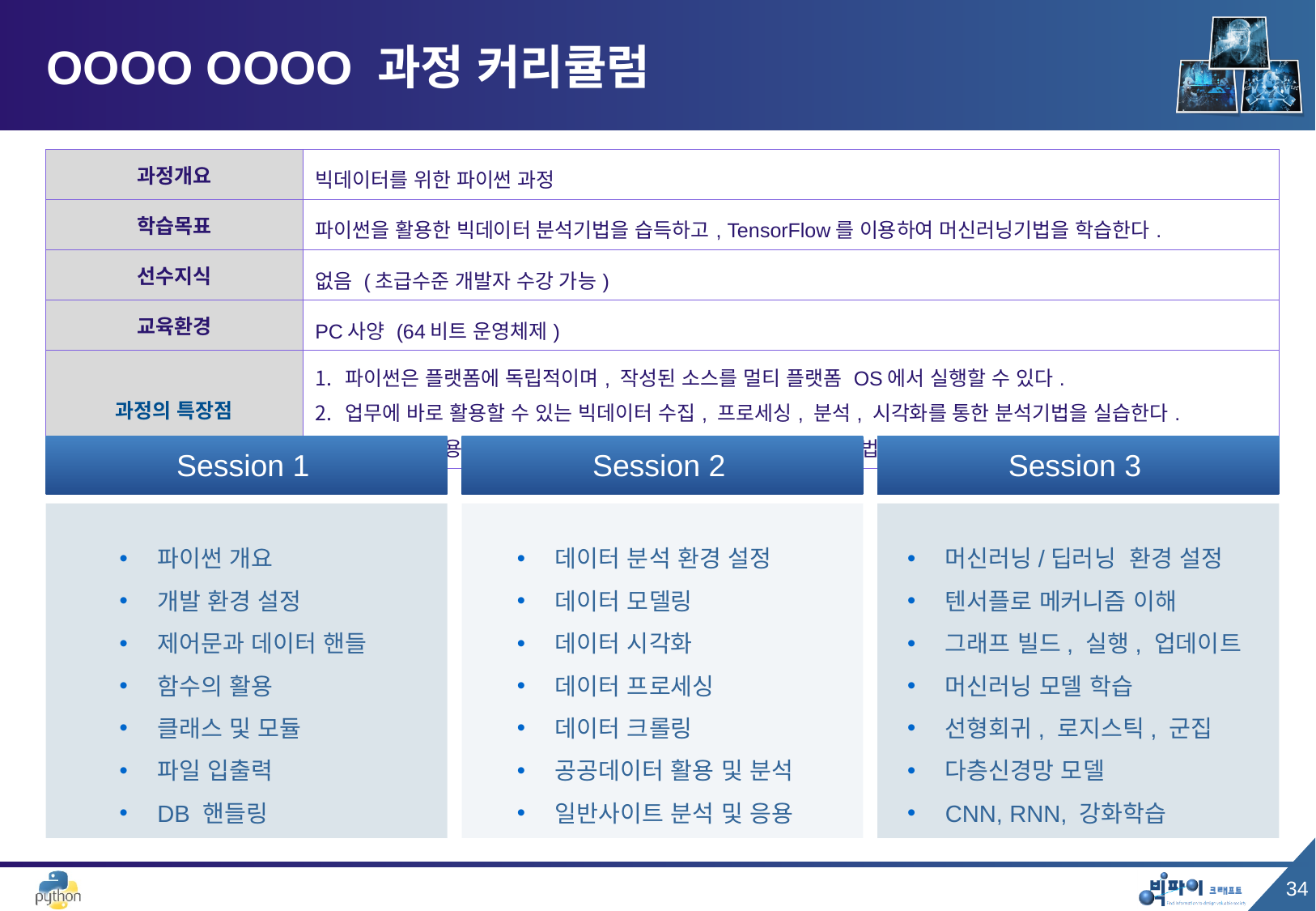

# OOOO OOOO 과정 커리큘럼
| 과정개요 | 빅데이터를 위한 파이썬 과정 |
| --- | --- |
| 학습목표 | 파이썬을 활용한 빅데이터 분석기법을 습득하고, TensorFlow를 이용하여 머신러닝기법을 학습한다. |
| 선수지식 | 없음 (초급수준 개발자 수강 가능) |
| 교육환경 | PC사양 (64비트 운영체제) |
| 과정의 특장점 | 파이썬은 플랫폼에 독립적이며, 작성된 소스를 멀티 플랫폼 OS에서 실행할 수 있다. 업무에 바로 활용할 수 있는 빅데이터 수집, 프로세싱, 분석, 시각화를 통한 분석기법을 실습한다. 파이썬을 활용한 머신러닝의 메커니즘을 이해하고, 딥러닝 기법을 학습한다. |

Session 1

Session 2

Session 3

파이썬 개요
개발 환경 설정
제어문과 데이터 핸들
함수의 활용
클래스 및 모듈
파일 입출력
DB 핸들링
데이터 분석 환경 설정
데이터 모델링
데이터 시각화
데이터 프로세싱
데이터 크롤링
공공데이터 활용 및 분석
일반사이트 분석 및 응용
머신러닝/딥러닝  환경 설정
텐서플로 메커니즘 이해
그래프 빌드, 실행, 업데이트
머신러닝 모델 학습
선형회귀, 로지스틱, 군집
다층신경망 모델
CNN, RNN, 강화학습